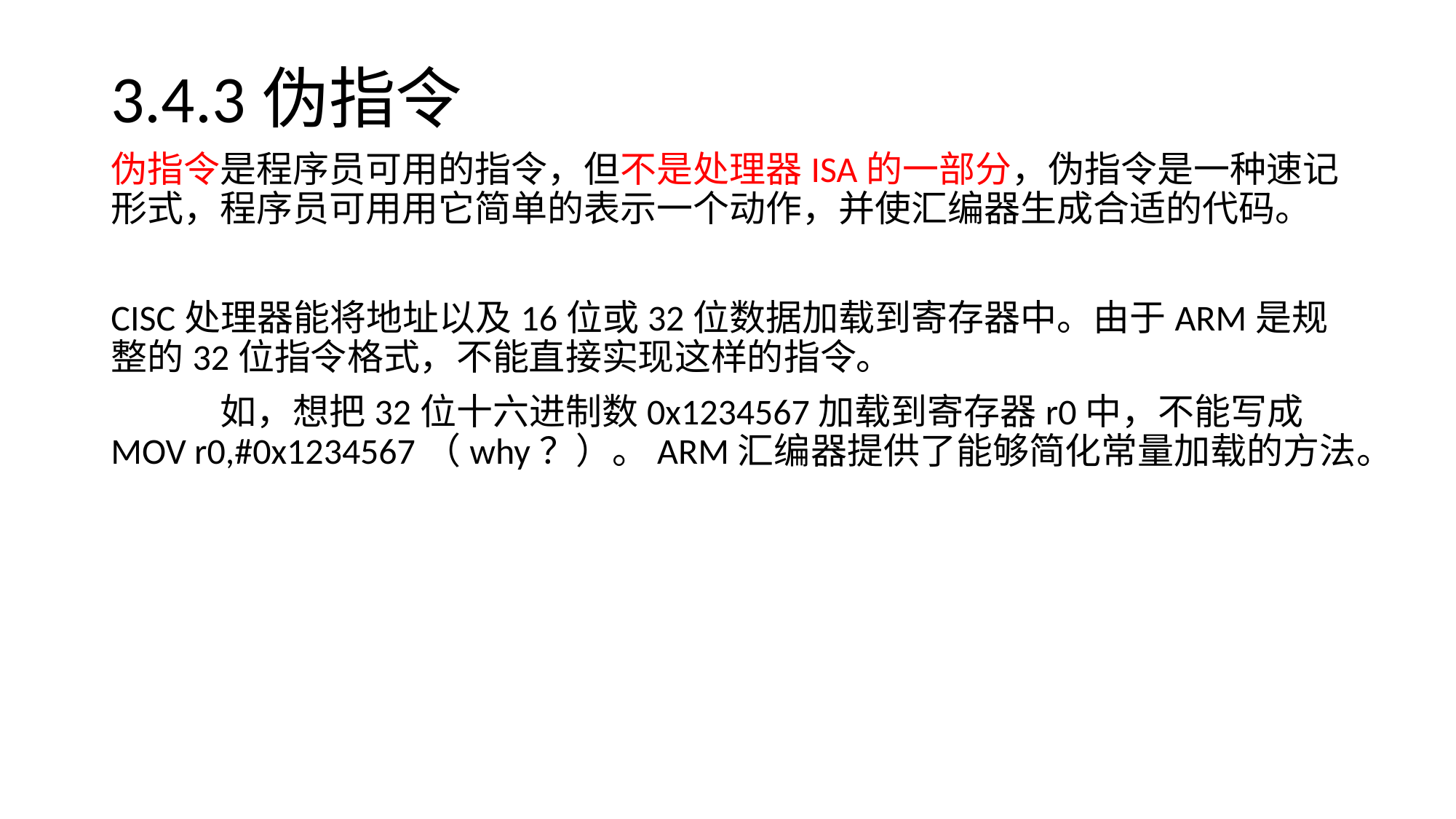

# 3.4.3伪指令
伪指令是程序员可用的指令，但不是处理器ISA的一部分，伪指令是一种速记形式，程序员可用用它简单的表示一个动作，并使汇编器生成合适的代码。

CISC处理器能将地址以及16位或32位数据加载到寄存器中。由于ARM是规整的32位指令格式，不能直接实现这样的指令。
	如，想把32位十六进制数0x1234567加载到寄存器r0中，不能写成MOV r0,#0x1234567（why？）。ARM汇编器提供了能够简化常量加载的方法。